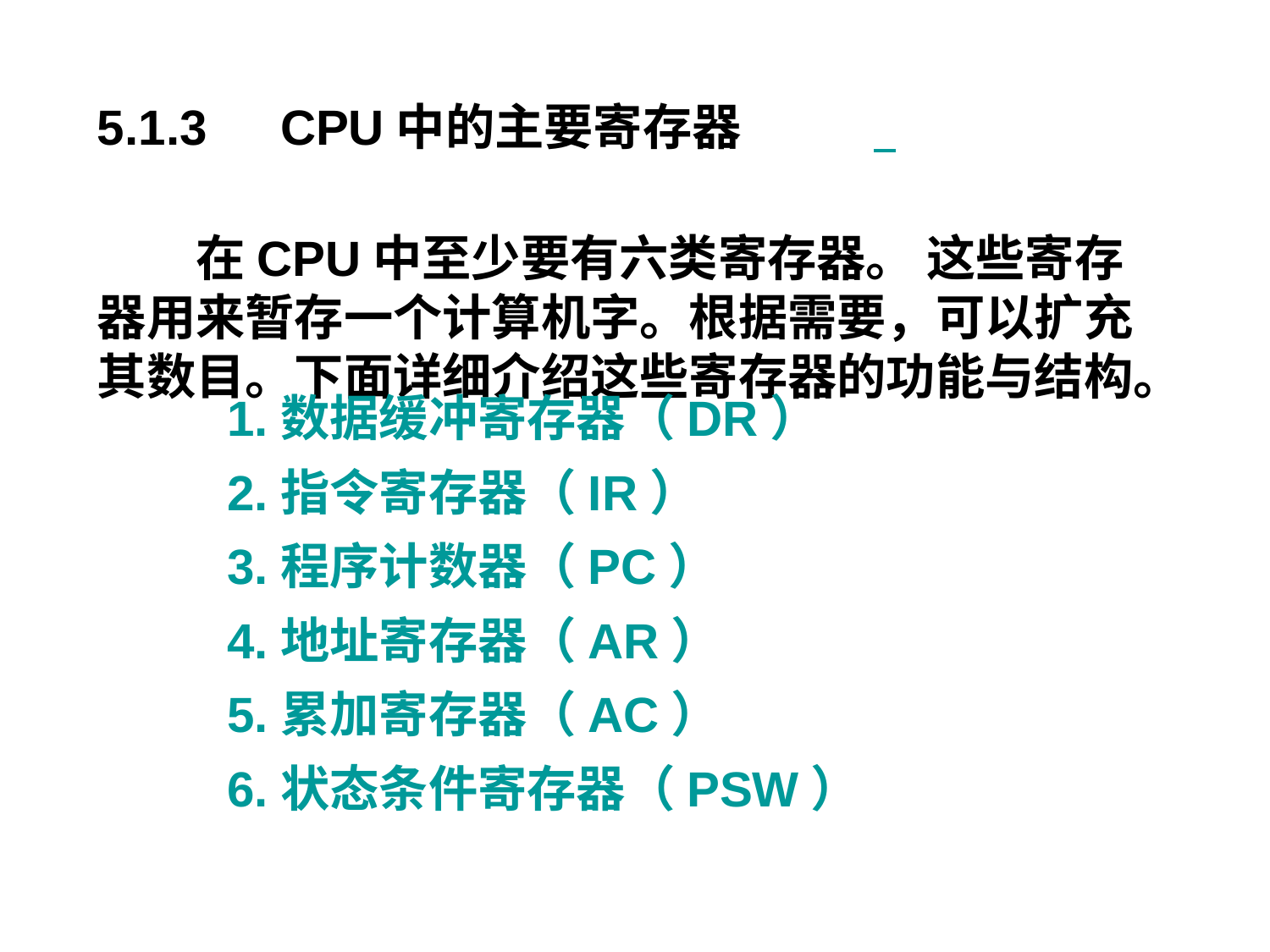

5.1.3　CPU中的主要寄存器
　　在CPU中至少要有六类寄存器。 这些寄存器用来暂存一个计算机字。根据需要，可以扩充其数目。下面详细介绍这些寄存器的功能与结构。
1.数据缓冲寄存器（DR）
2.指令寄存器（IR）
3.程序计数器（PC）
4.地址寄存器（AR）
5.累加寄存器（AC）
6.状态条件寄存器（PSW）

40